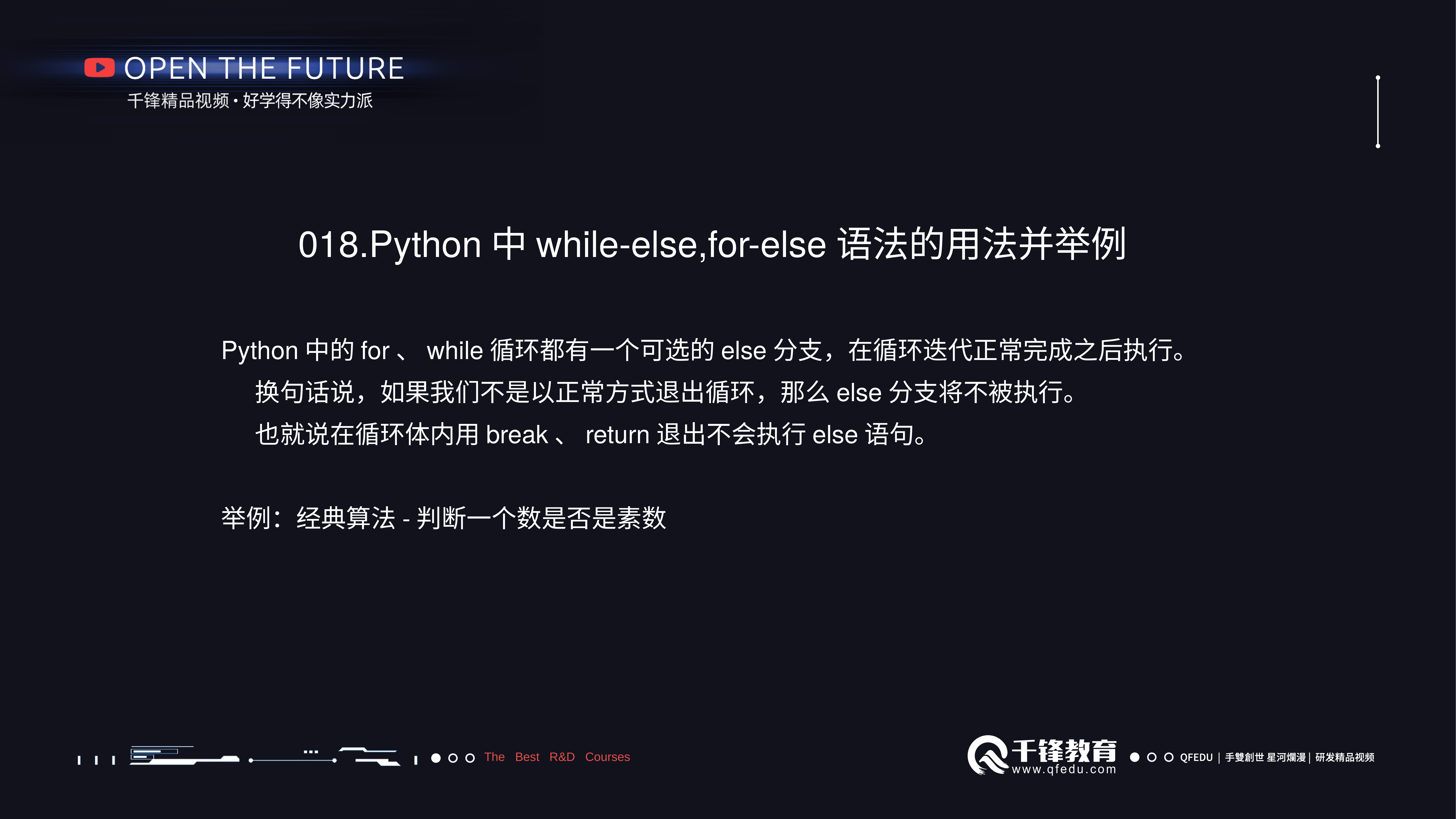

018.Python中while-else,for-else语法的用法并举例
Python中的for、while循环都有一个可选的else分支，在循环迭代正常完成之后执行。
    换句话说，如果我们不是以正常方式退出循环，那么else分支将不被执行。
    也就说在循环体内用break、return退出不会执行else语句。

举例：经典算法-判断一个数是否是素数